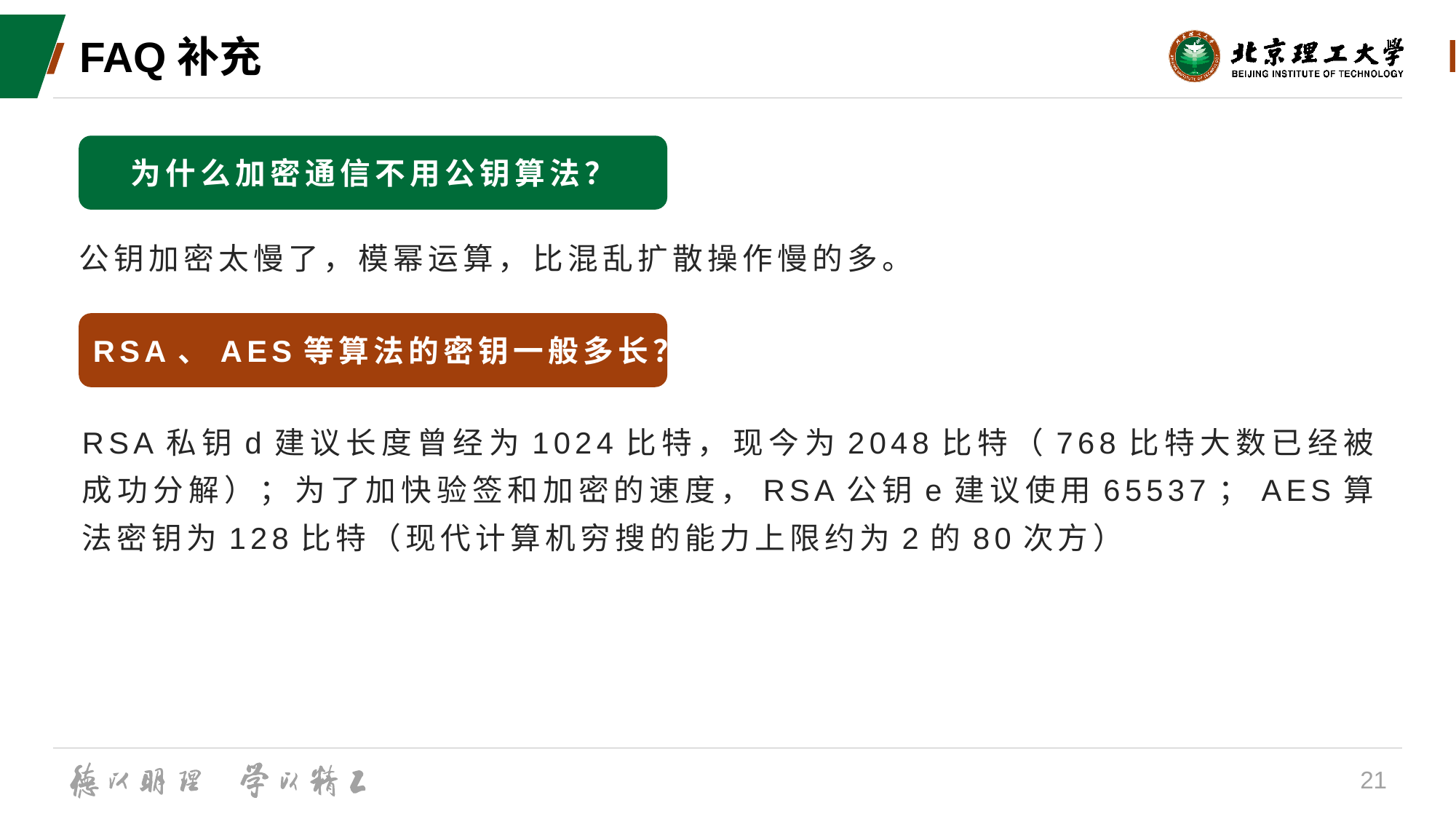

# FAQ补充
为什么加密通信不用公钥算法？
公钥加密太慢了，模幂运算，比混乱扩散操作慢的多。
RSA、AES等算法的密钥一般多长？
RSA私钥d建议长度曾经为1024比特，现今为2048比特（768比特大数已经被成功分解）；为了加快验签和加密的速度，RSA公钥e建议使用65537；AES算法密钥为128比特（现代计算机穷搜的能力上限约为2的80次方）